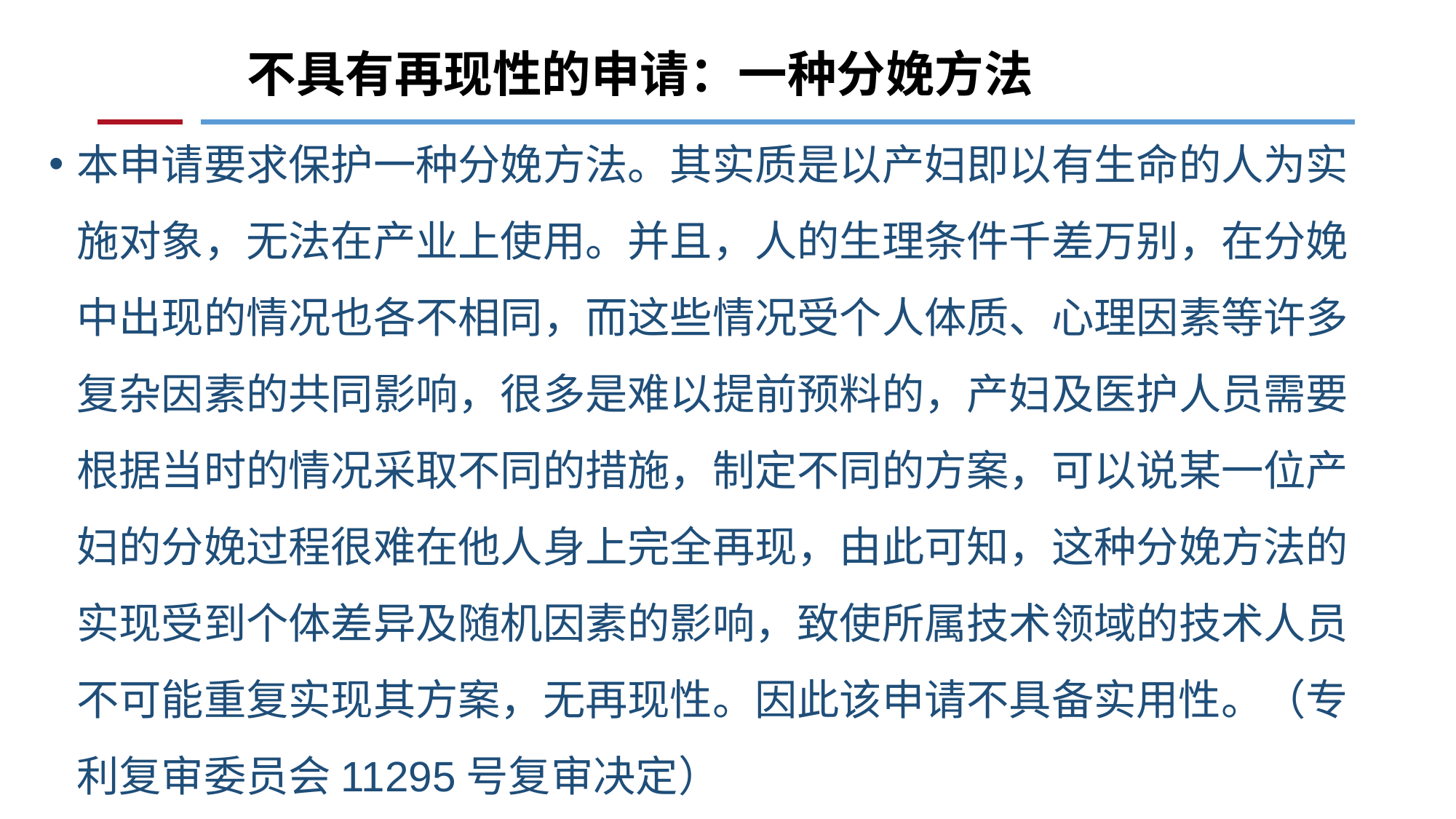

# 不具有再现性的申请：一种分娩方法
本申请要求保护一种分娩方法。其实质是以产妇即以有生命的人为实施对象，无法在产业上使用。并且，人的生理条件千差万别，在分娩中出现的情况也各不相同，而这些情况受个人体质、心理因素等许多复杂因素的共同影响，很多是难以提前预料的，产妇及医护人员需要根据当时的情况采取不同的措施，制定不同的方案，可以说某一位产妇的分娩过程很难在他人身上完全再现，由此可知，这种分娩方法的实现受到个体差异及随机因素的影响，致使所属技术领域的技术人员不可能重复实现其方案，无再现性。因此该申请不具备实用性。（专利复审委员会11295号复审决定）